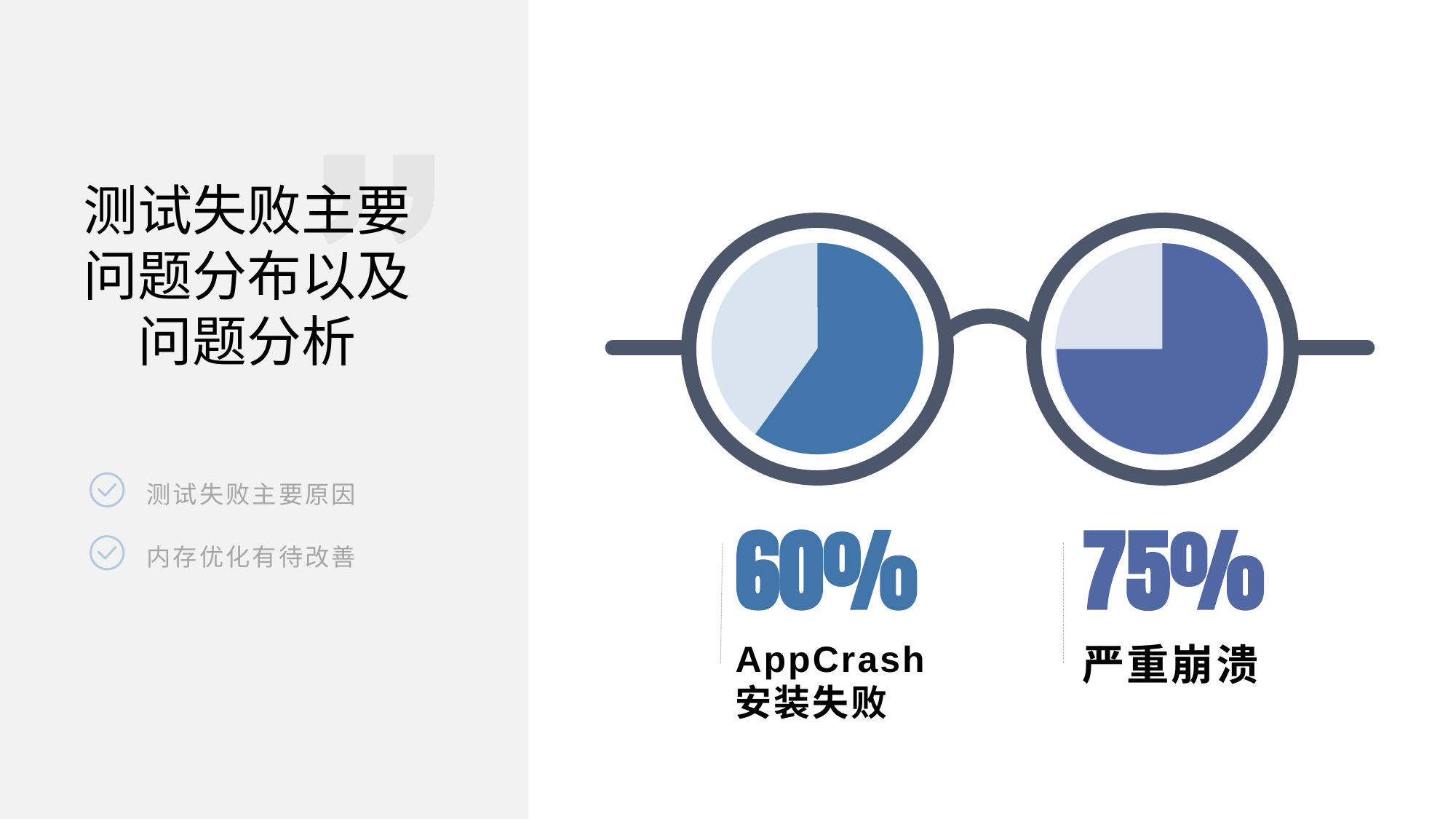

测试失败主要问题分布以及问题分析

测试失败主要原因

60%
75%
内存优化有待改善

AppCrash
安装失败
严重崩溃